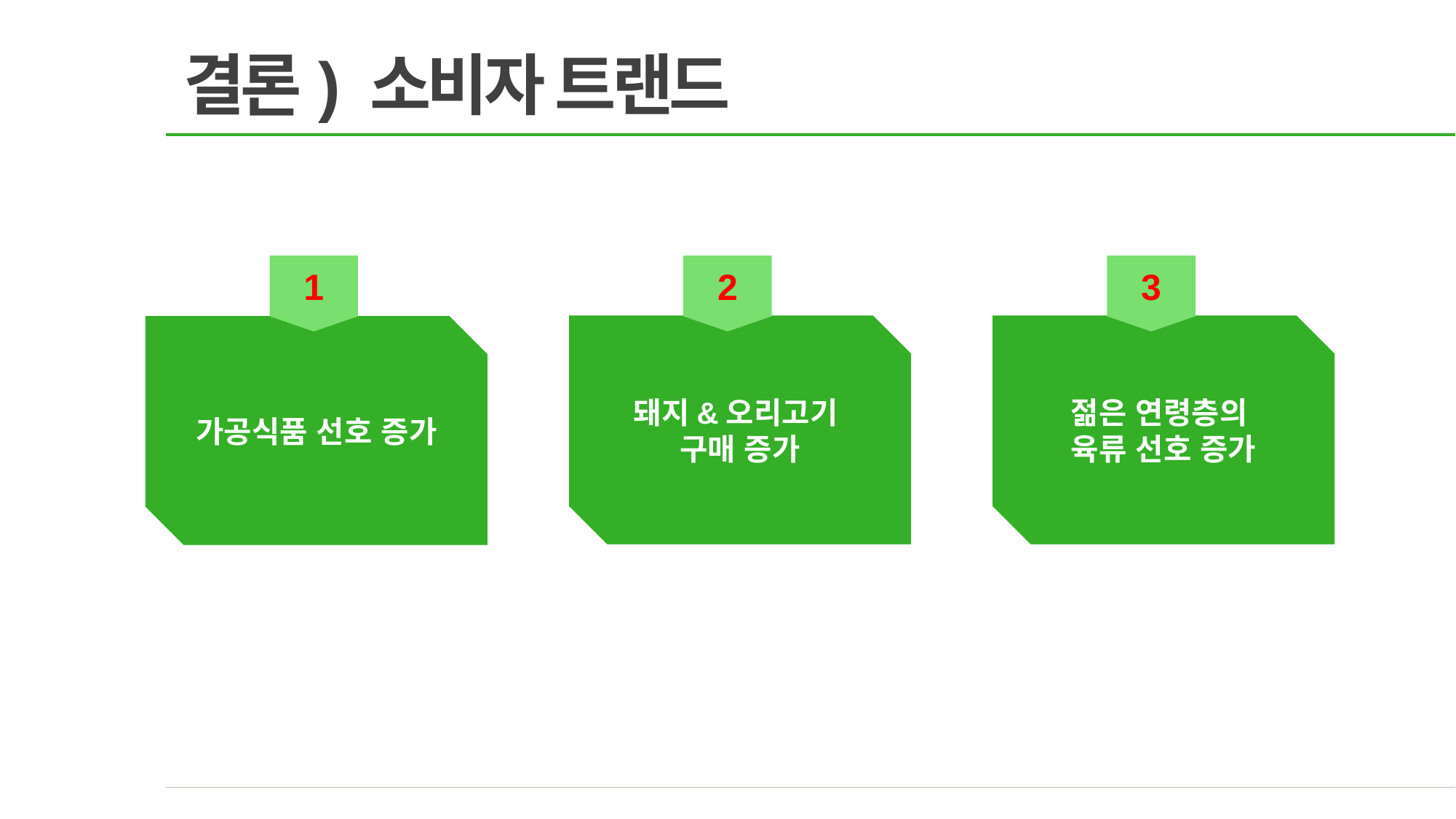

결론) 소비자 트랜드
3
2
1
젊은 연령층의
육류 선호 증가
돼지&오리고기
구매 증가
가공식품 선호 증가